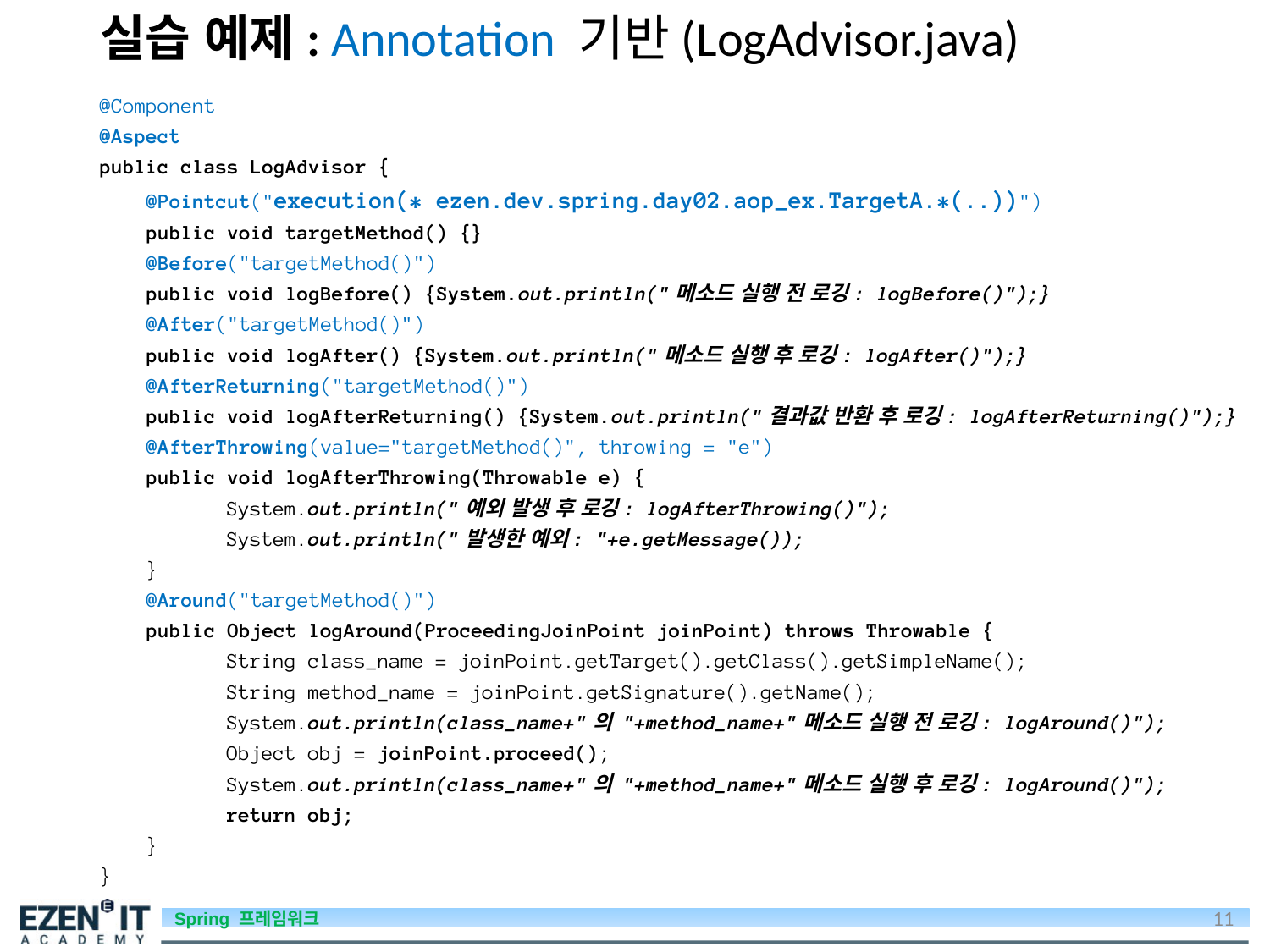

# 실습 예제: Annotation 기반(LogAdvisor.java)
@Component
@Aspect
public class LogAdvisor {
    @Pointcut("execution(* ezen.dev.spring.day02.aop_ex.TargetA.*(..))")
    public void targetMethod() {}
    @Before("targetMethod()")
    public void logBefore() {System.out.println("메소드 실행 전 로깅: logBefore()");}
    @After("targetMethod()")
    public void logAfter() {System.out.println("메소드 실행 후 로깅: logAfter()");}
    @AfterReturning("targetMethod()")
    public void logAfterReturning() {System.out.println("결과값 반환 후 로깅: logAfterReturning()");}
    @AfterThrowing(value="targetMethod()", throwing = "e")
    public void logAfterThrowing(Throwable e) {
	System.out.println("예외 발생 후 로깅: logAfterThrowing()");
	System.out.println("발생한 예외: "+e.getMessage());
    }
    @Around("targetMethod()")
    public Object logAround(ProceedingJoinPoint joinPoint) throws Throwable {
	String class_name = joinPoint.getTarget().getClass().getSimpleName();
	String method_name = joinPoint.getSignature().getName();
	System.out.println(class_name+"의 "+method_name+"메소드 실행 전 로깅: logAround()");
	Object obj = joinPoint.proceed();
	System.out.println(class_name+"의 "+method_name+"메소드 실행 후 로깅: logAround()");
	return obj;
    }
}
11